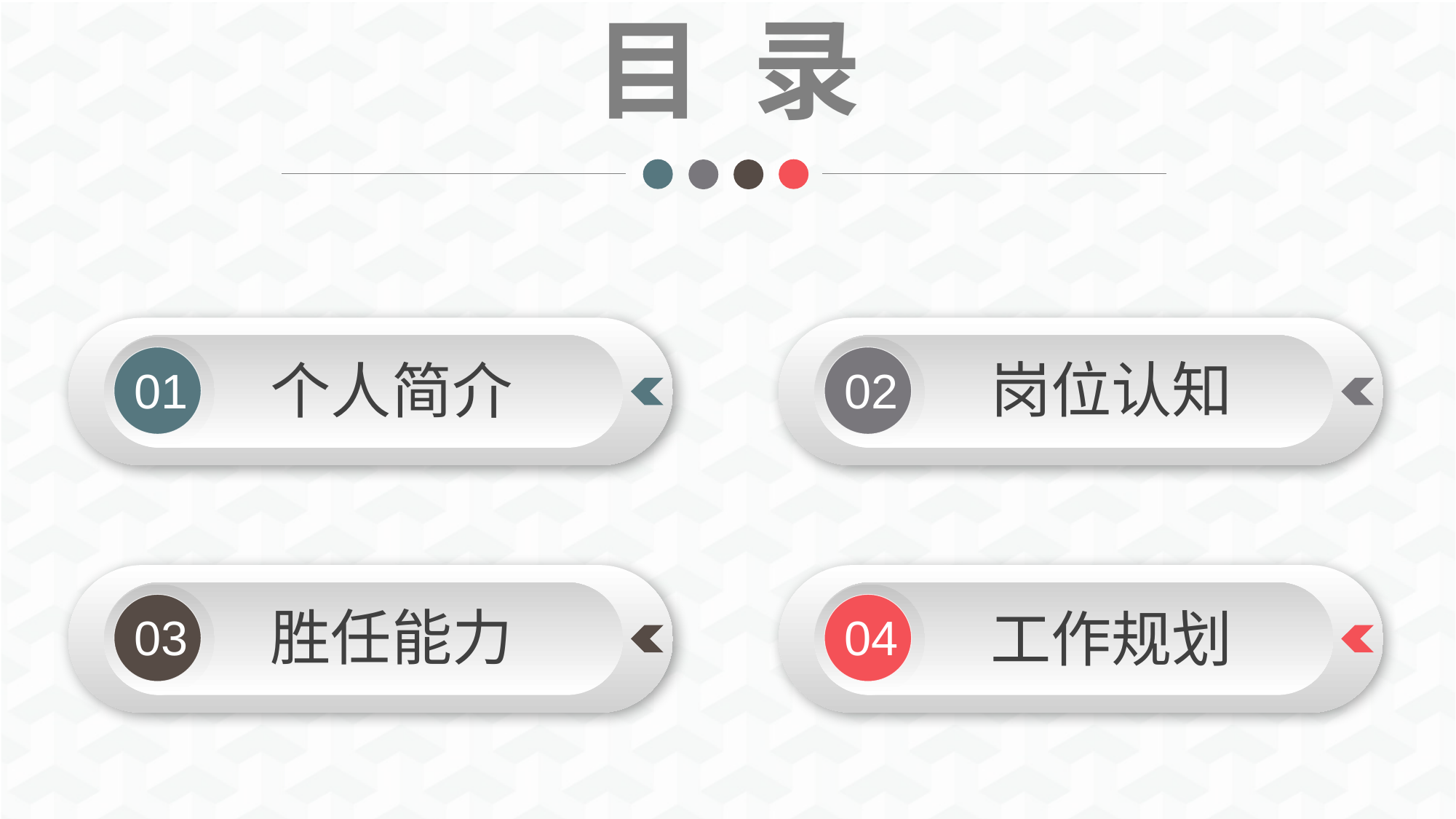

目  录

个人简介

01

岗位认知

02

胜任能力

03

工作规划
04